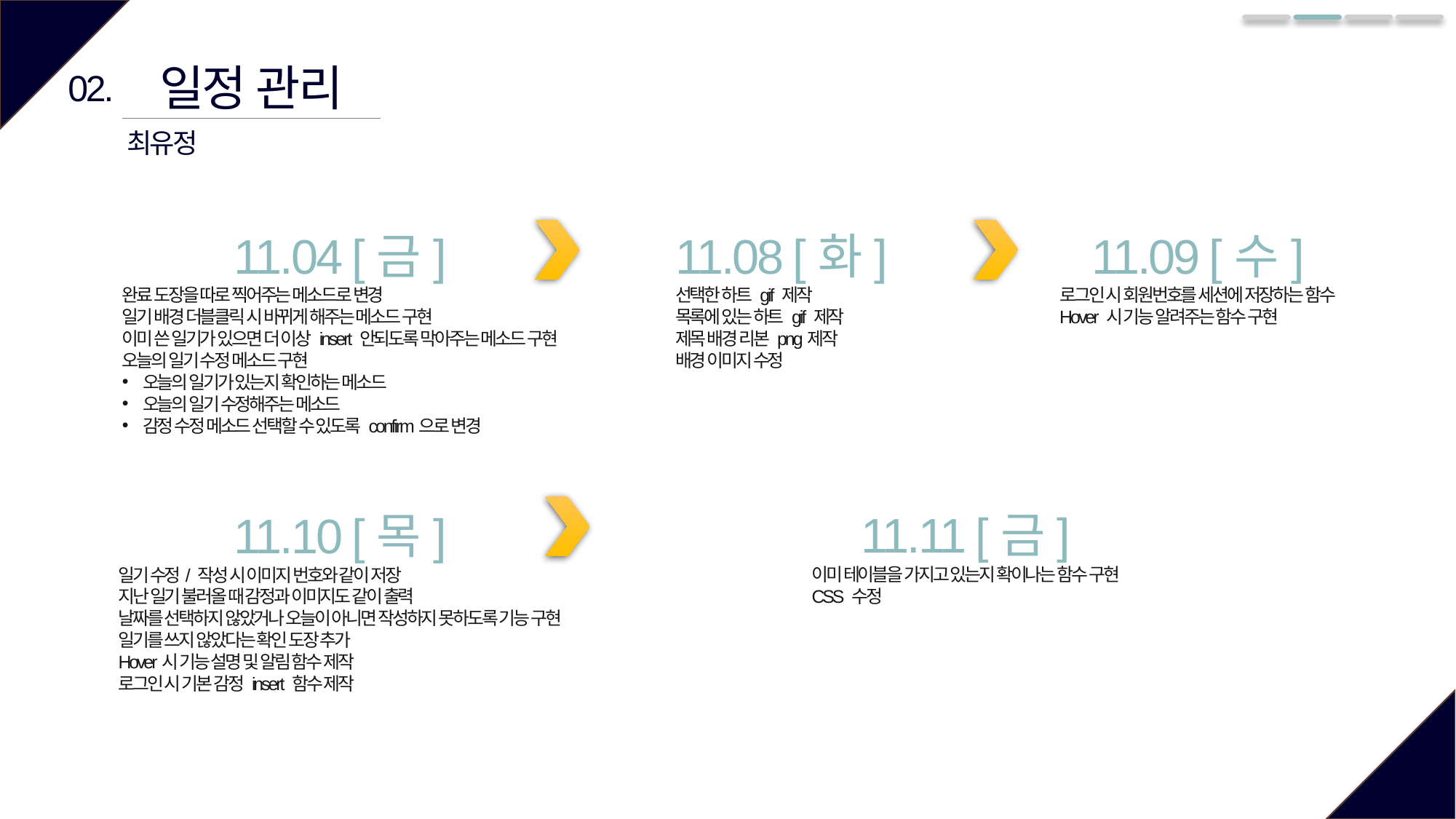

일정 관리
02.
최유정
11.04 [금]
완료 도장을 따로 찍어주는 메소드로 변경
일기 배경 더블클릭 시 바뀌게 해주는 메소드 구현
이미 쓴 일기가 있으면 더 이상 insert 안되도록 막아주는 메소드 구현
오늘의 일기 수정 메소드 구현
오늘의 일기가 있는지 확인하는 메소드
오늘의 일기 수정해주는 메소드
감정 수정 메소드 선택할 수 있도록 confirm으로 변경

11.08 [화]
선택한 하트 gif 제작
목록에 있는 하트 gif 제작
제목 배경 리본 png제작
배경 이미지 수정

11.09 [수]
로그인 시 회원번호를 세션에 저장하는 함수
Hover 시 기능 알려주는 함수 구현

11.11 [금]
이미 테이블을 가지고 있는지 확이나는 함수 구현
CSS 수정
11.10 [목]
일기 수정/ 작성 시 이미지 번호와 같이 저장
지난 일기 불러올 때 감정과 이미지도 같이 출력
날짜를 선택하지 않았거나 오늘이 아니면 작성하지 못하도록 기능 구현
일기를 쓰지 않았다는 확인 도장 추가
Hover시 기능 설명 및 알림 함수 제작
로그인 시 기본 감정 insert 함수 제작